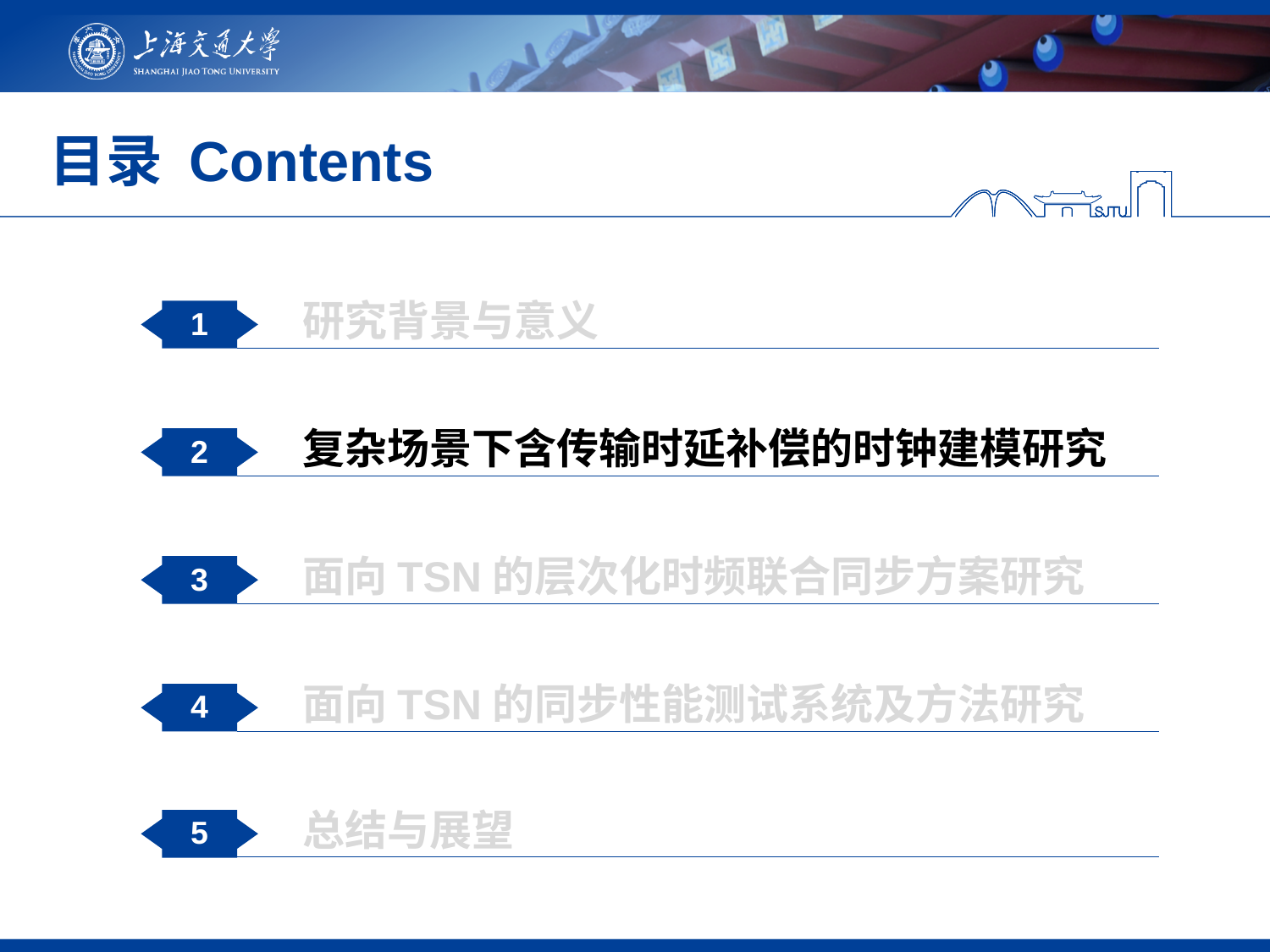

目录 Contents
研究背景与意义
1

复杂场景下含传输时延补偿的时钟建模研究
2

面向TSN的层次化时频联合同步方案研究
3

面向TSN的同步性能测试系统及方法研究
4

总结与展望
5